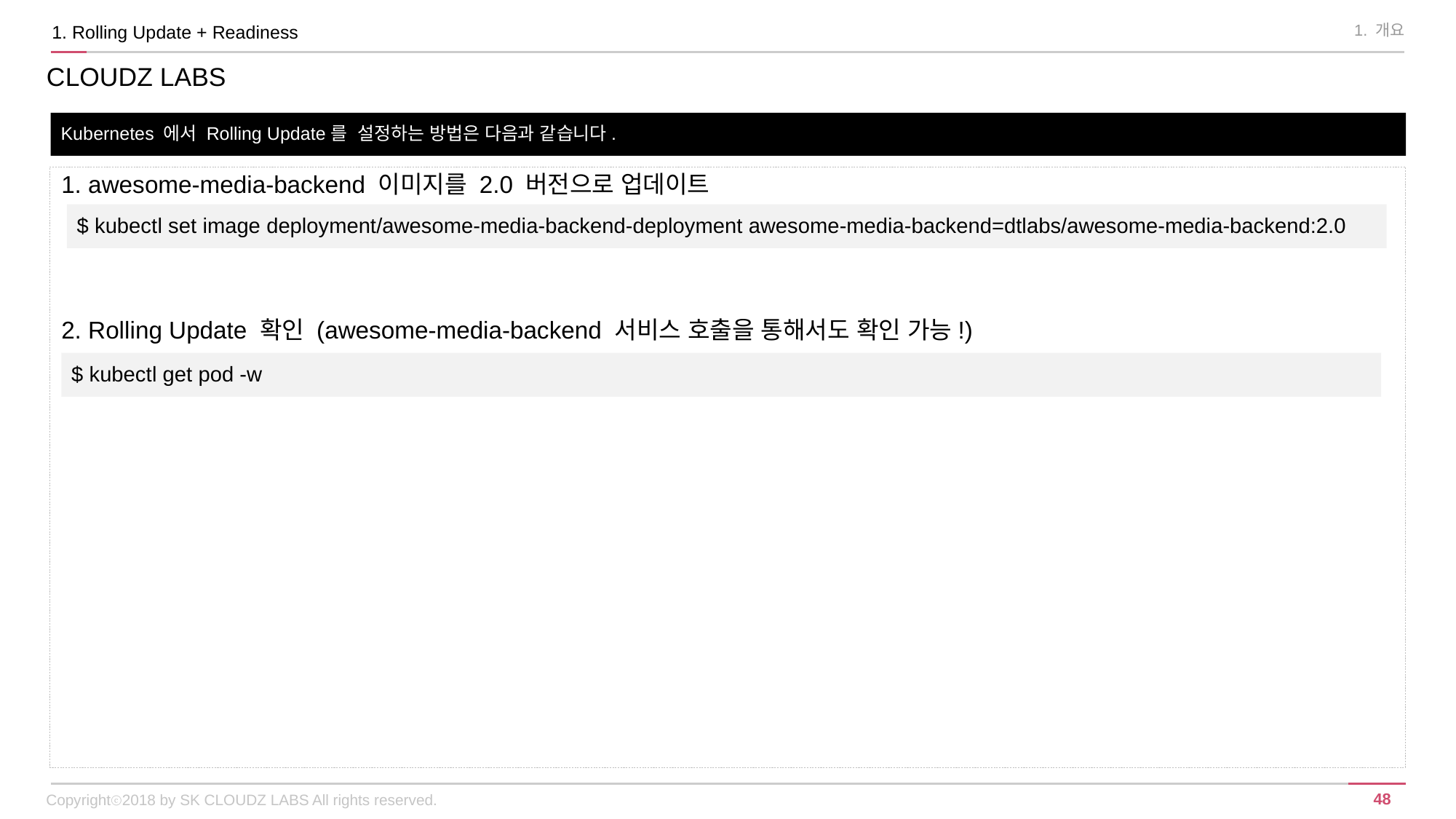

1. 개요
1. Rolling Update + Readiness
CLOUDZ LABS
Kubernetes 에서 Rolling Update를  설정하는 방법은 다음과 같습니다.
1. awesome-media-backend 이미지를 2.0 버전으로 업데이트

2. Rolling Update 확인 (awesome-media-backend 서비스 호출을 통해서도 확인 가능!)

$ kubectl set image deployment/awesome-media-backend-deployment awesome-media-backend=dtlabs/awesome-media-backend:2.0
$ kubectl get pod -w
Copyrightⓒ2018 by SK CLOUDZ LABS All rights reserved.